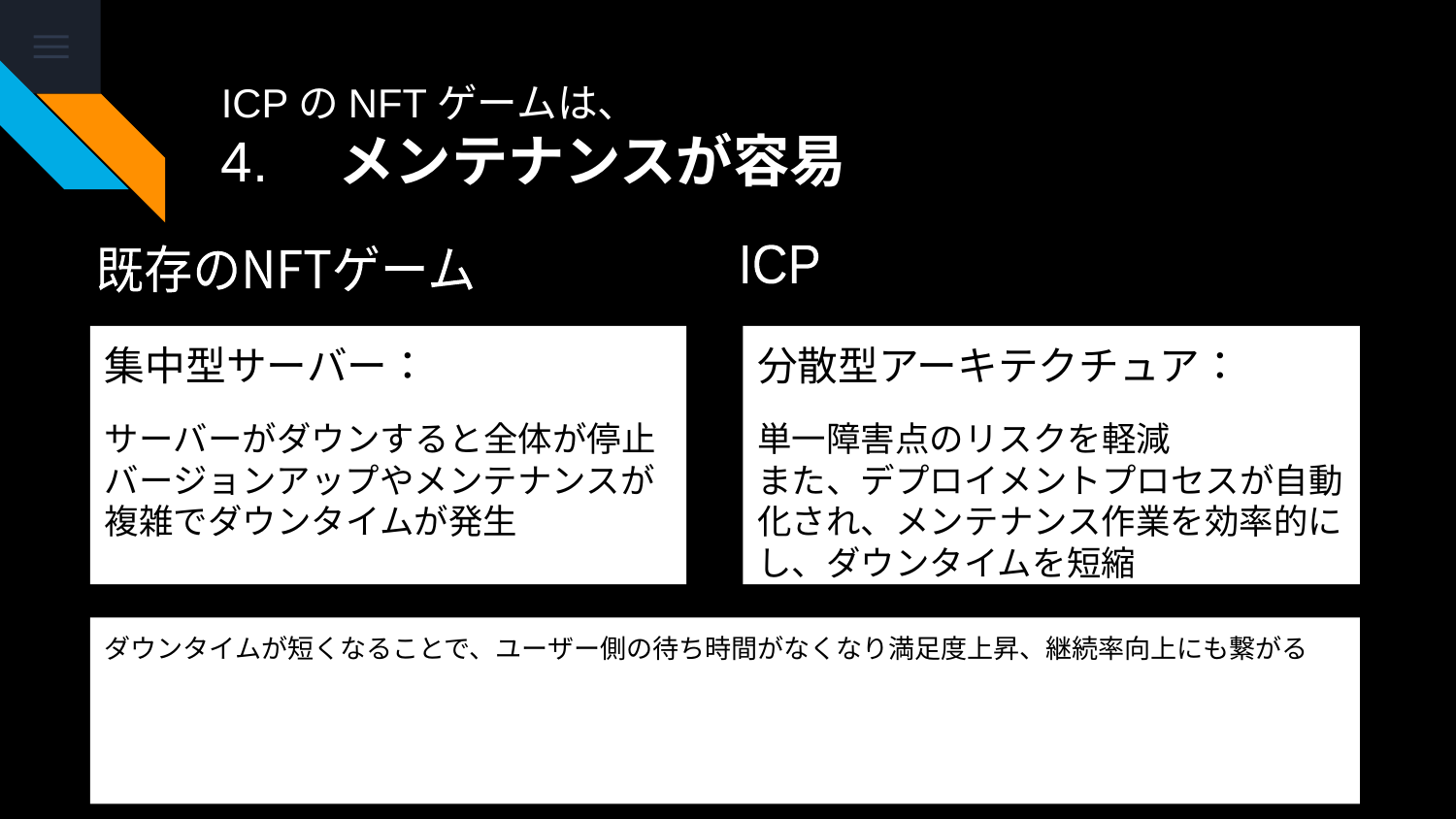

# ICPのNFTゲームは、 4.　メンテナンスが容易
既存のNFTゲーム
ICP
集中型サーバー：
サーバーがダウンすると全体が停止
バージョンアップやメンテナンスが複雑でダウンタイムが発生

分散型アーキテクチュア：
単一障害点のリスクを軽減
また、デプロイメントプロセスが自動化され、メンテナンス作業を効率的にし、ダウンタイムを短縮
ダウンタイムが短くなることで、ユーザー側の待ち時間がなくなり満足度上昇、継続率向上にも繋がる